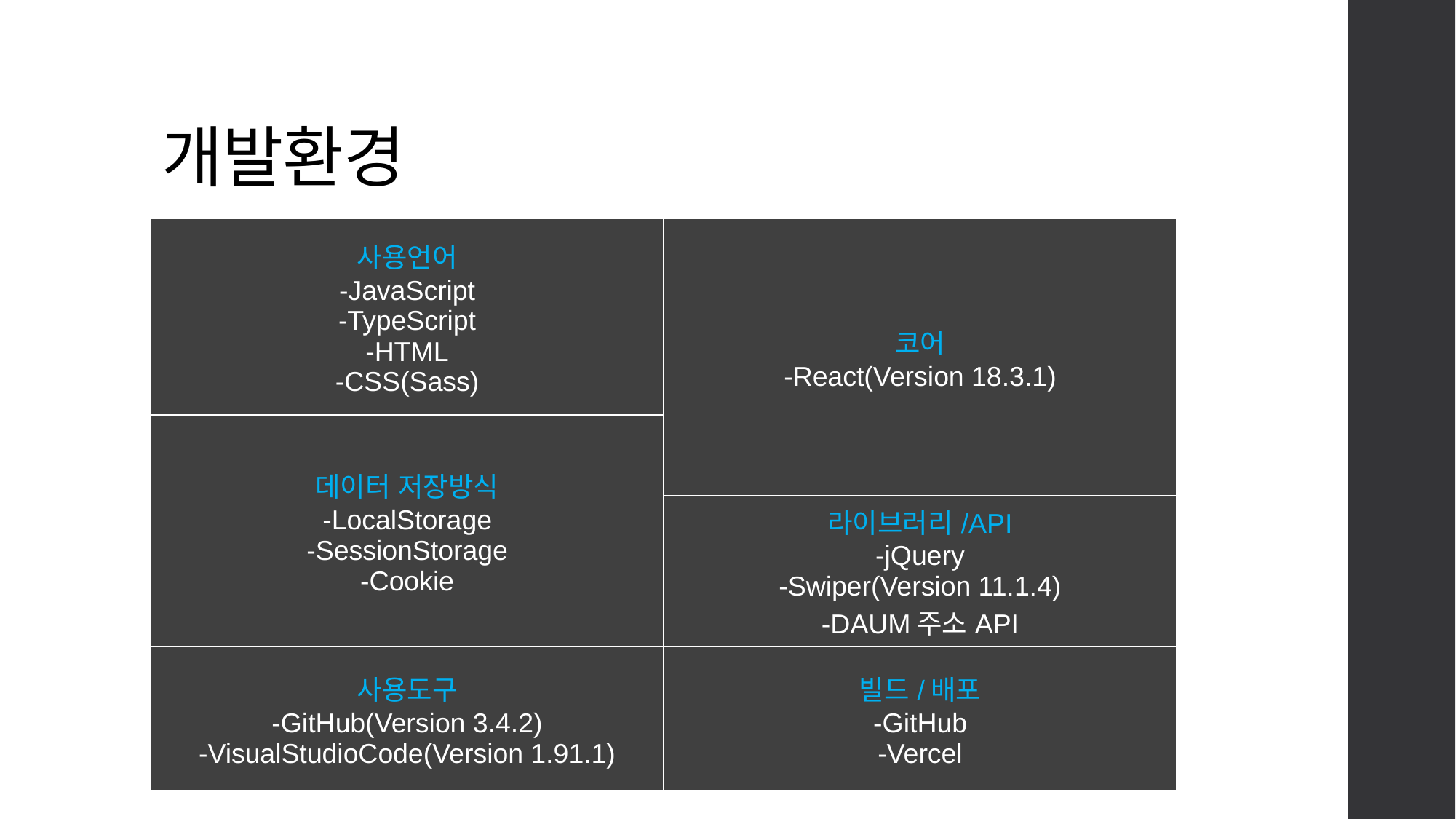

# 개발환경
| 사용언어 -JavaScript -TypeScript -HTML -CSS(Sass) | 코어 -React(Version 18.3.1) |
| --- | --- |
| 데이터 저장방식 -LocalStorage -SessionStorage -Cookie |  |
|  | 라이브러리/API -jQuery -Swiper(Version 11.1.4) -DAUM주소API |
| 사용도구 -GitHub(Version 3.4.2) -VisualStudioCode(Version 1.91.1) | 빌드/배포 -GitHub -Vercel |